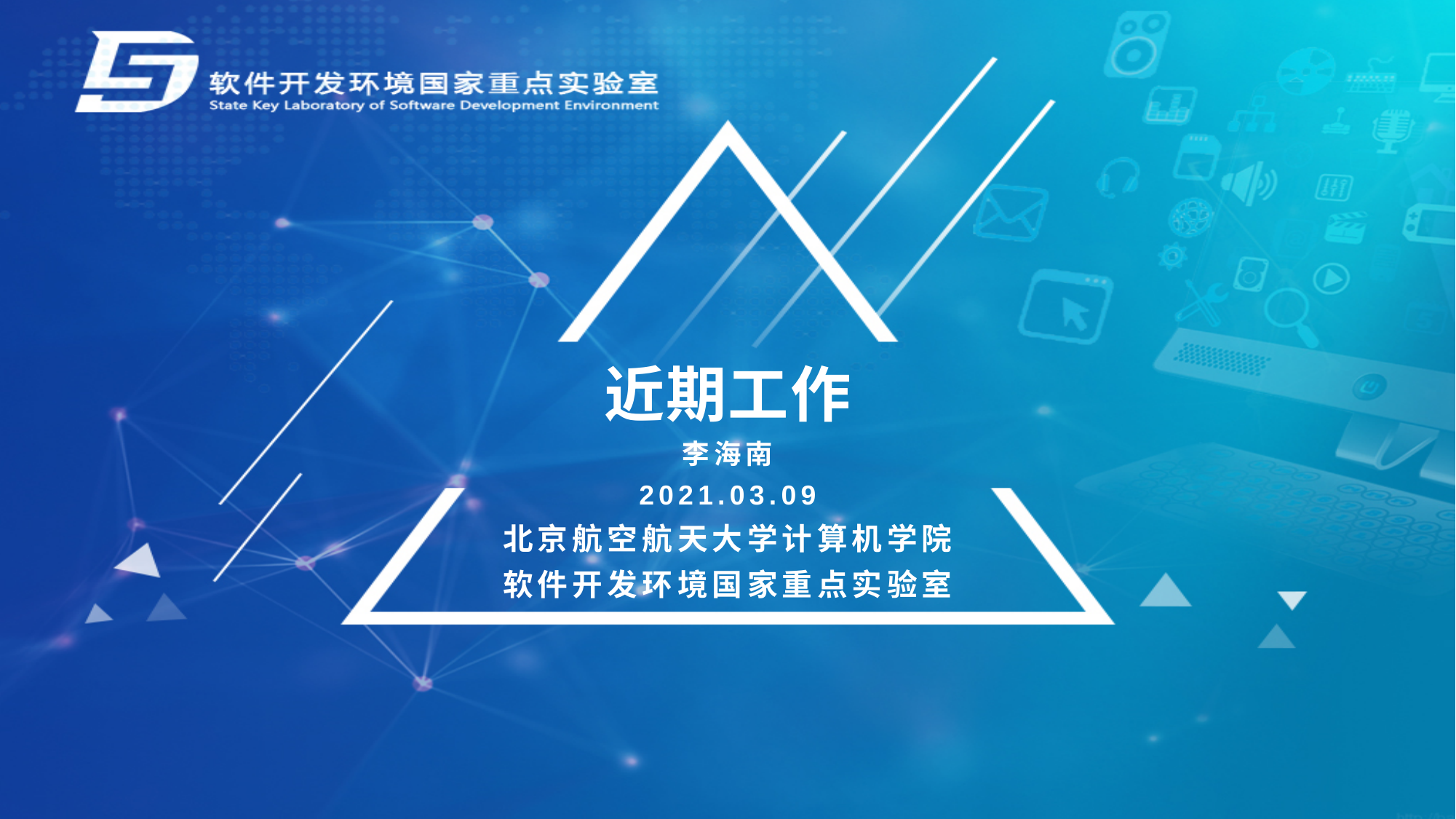

近期工作
李海南
2021.03.09
北京航空航天大学计算机学院
软件开发环境国家重点实验室